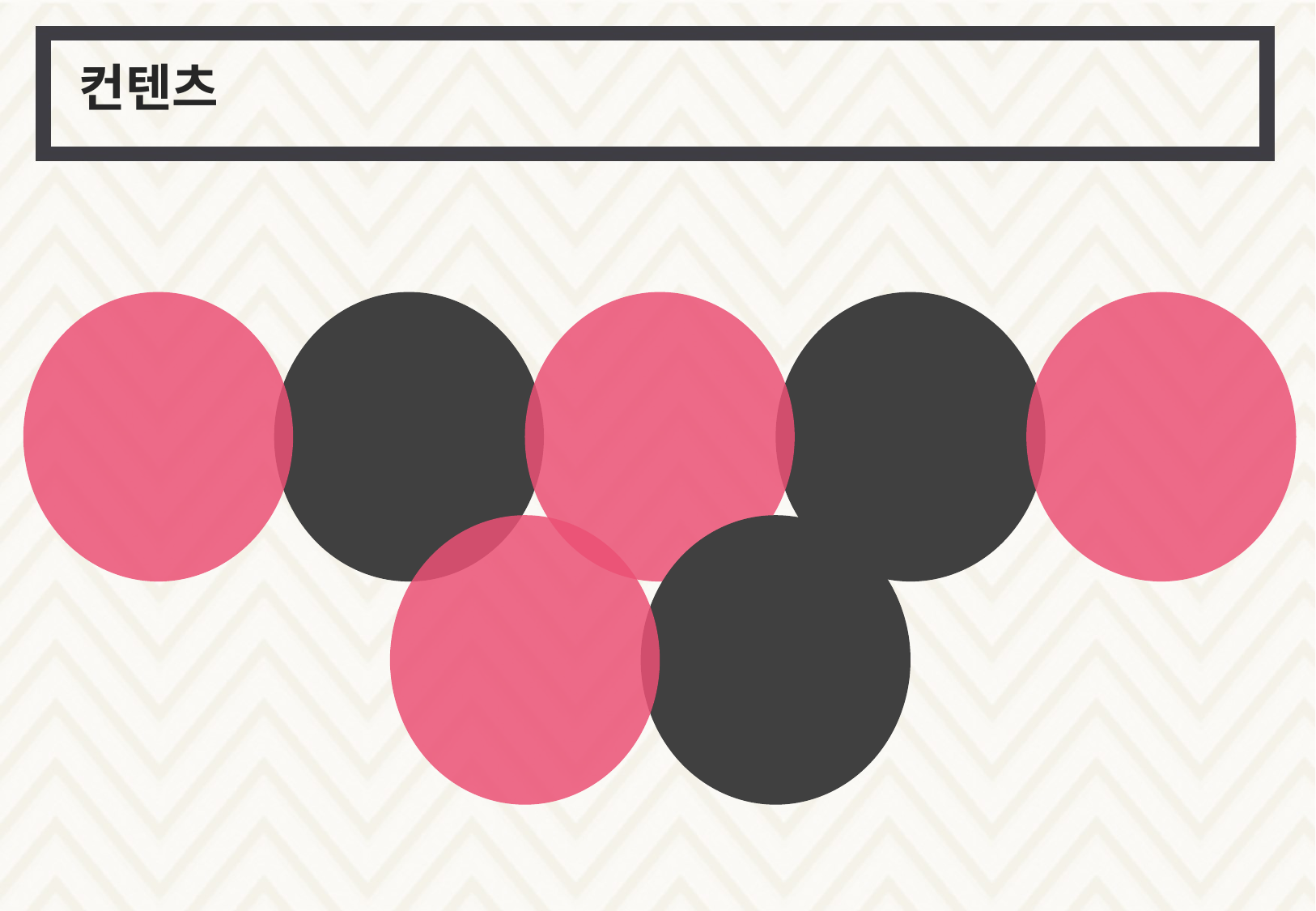

컨텐츠
사료 배합
채집
농작
목축
낚시
모험
고양이